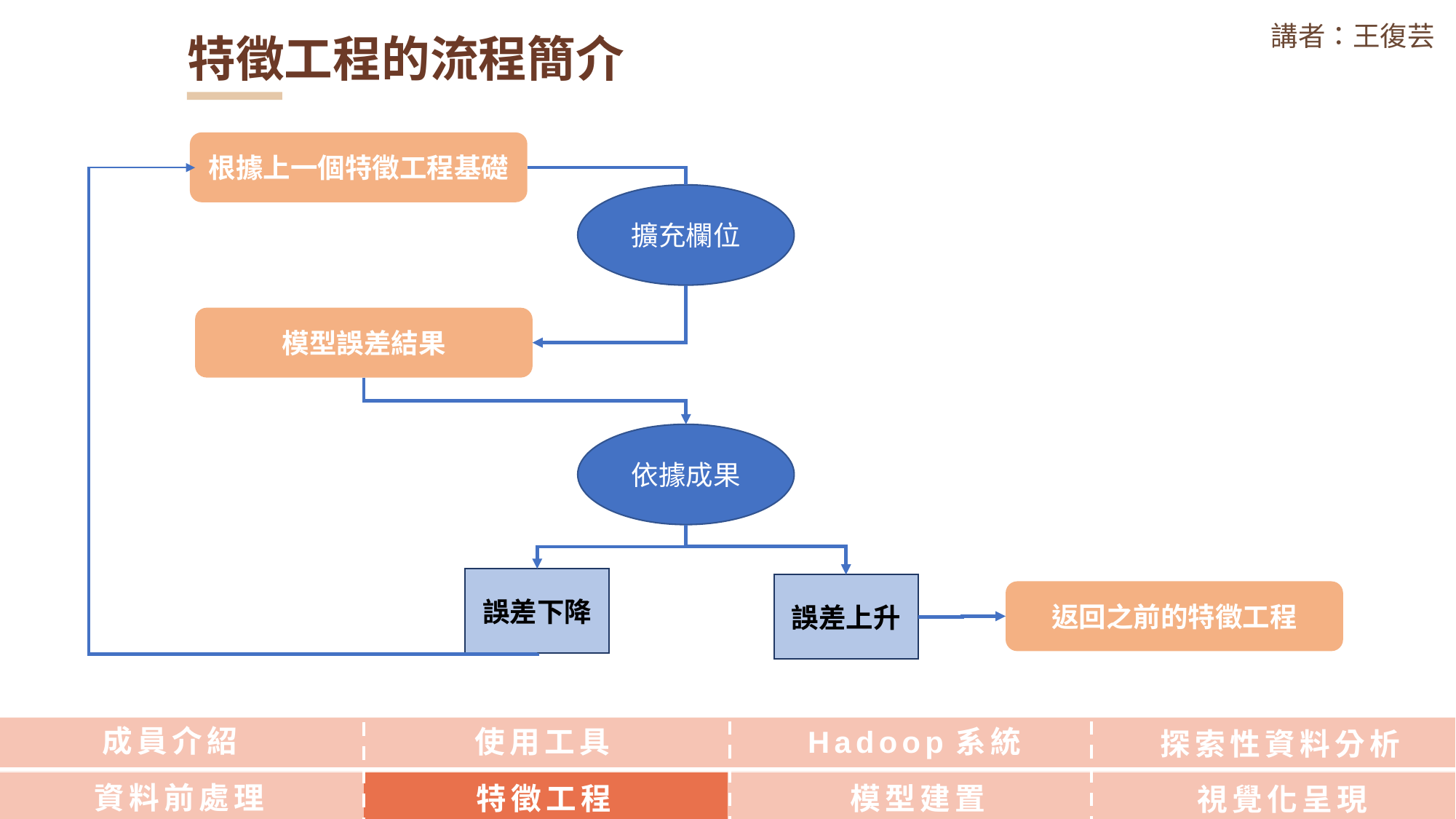

講者：王復芸
特徵工程的流程簡介

根據上一個特徵工程基礎
擴充欄位
模型誤差結果
依據成果
誤差下降
誤差上升
返回之前的特徵工程

成員介紹
使用工具
Hadoop系統
探索性資料分析
資料前處理
特徵工程
模型建置
視覺化呈現